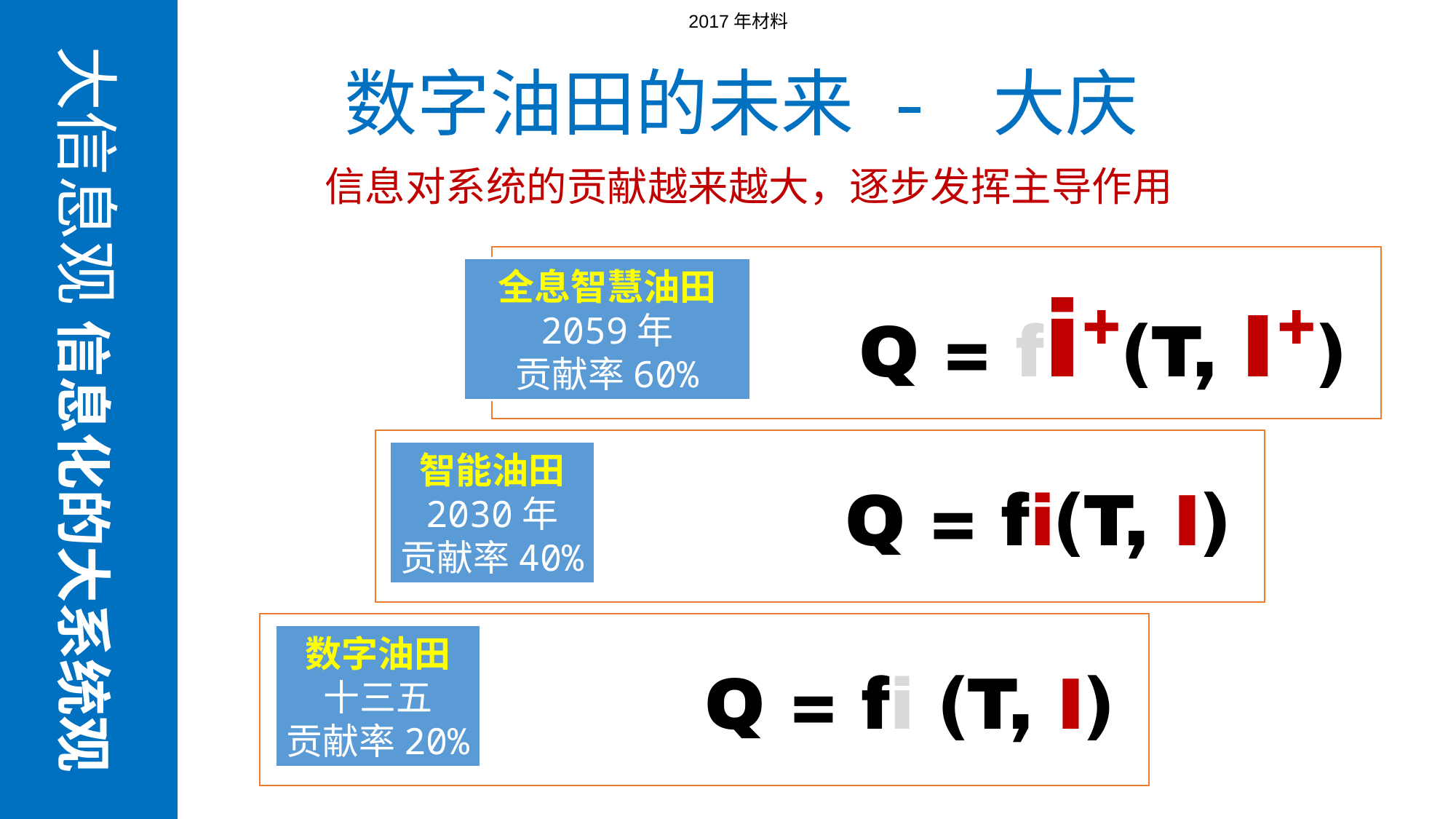

大信息观 信息化的大系统观
2017年材料
数字油田的未来 - 大庆
信息对系统的贡献越来越大，逐步发挥主导作用
 Q = fi+(T, I+)
全息智慧油田
2059年
贡献率60%
 Q = fi(T, I)
智能油田
2030年
贡献率40%
 Q = fi (T, I)
数字油田
十三五
贡献率20%